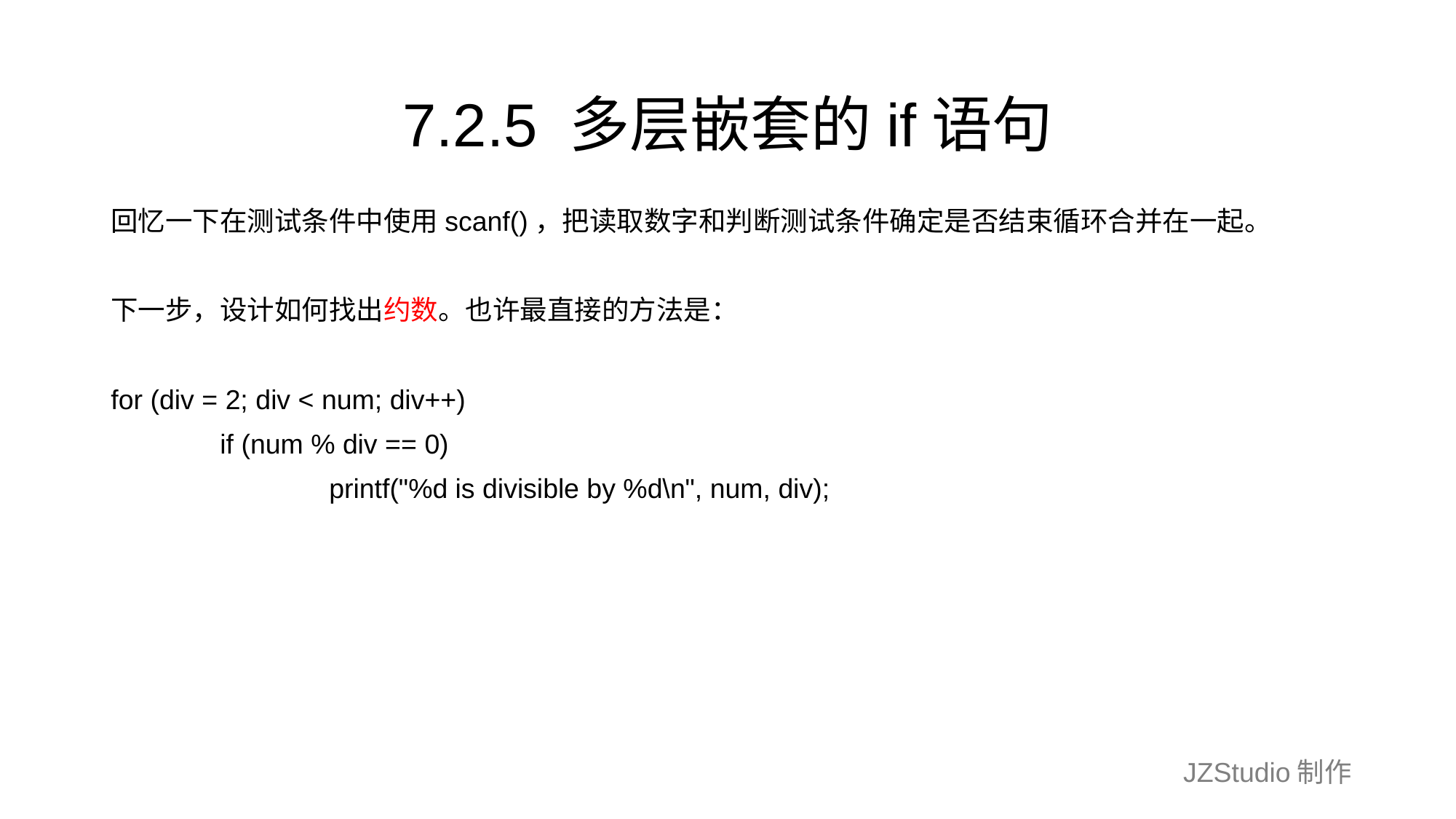

# 7.2.5 多层嵌套的if语句
回忆一下在测试条件中使用scanf()，把读取数字和判断测试条件确定是否结束循环合并在一起。

下一步，设计如何找出约数。也许最直接的方法是：

for (div = 2; div < num; div++)
	if (num % div == 0)
		printf("%d is divisible by %d\n", num, div);